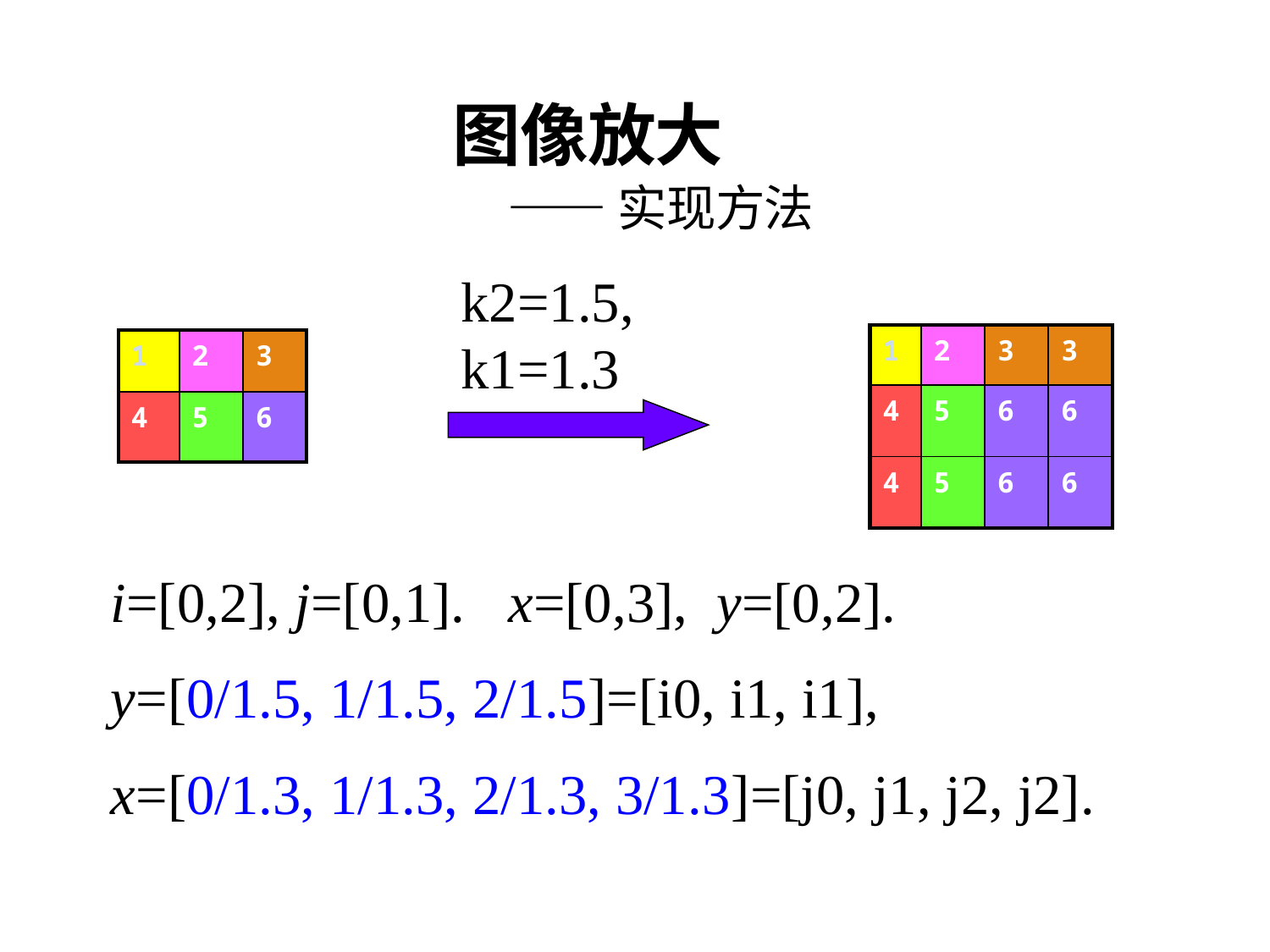

图像放大
              —— 实现方法

k2=1.5, k1=1.3
| 1 | 2 | 3 | 3 |
| --- | --- | --- | --- |
| 4 | 5 | 6 | 6 |
| 4 | 5 | 6 | 6 |
| 1 | 2 | 3 |
| --- | --- | --- |
| 4 | 5 | 6 |

i=[0,2], j=[0,1].   x=[0,3],  y=[0,2].
y=[0/1.5, 1/1.5, 2/1.5]=[i0, i1, i1],
x=[0/1.3, 1/1.3, 2/1.3, 3/1.3]=[j0, j1, j2, j2].